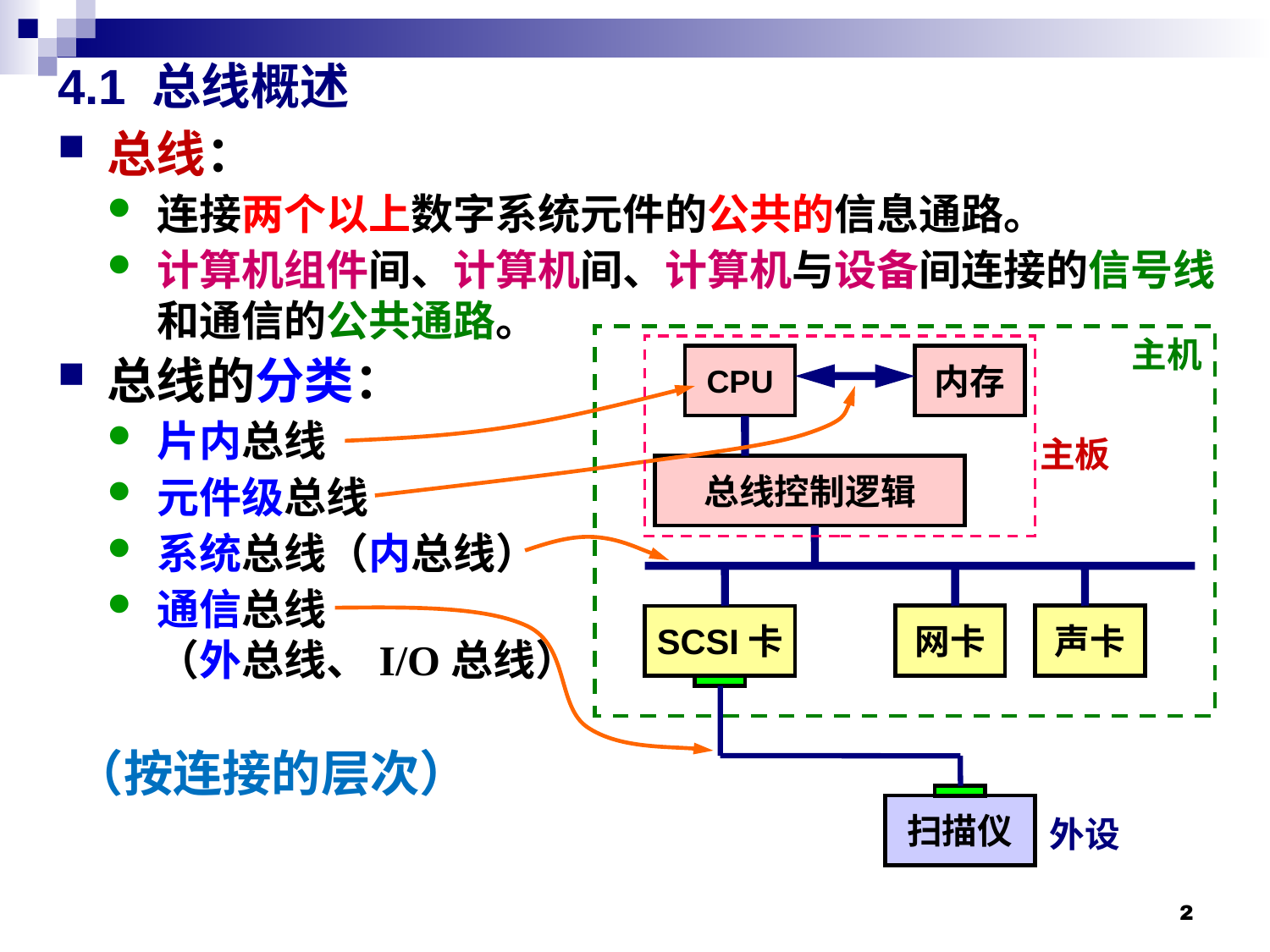

# 4.1 总线概述
总线：
连接两个以上数字系统元件的公共的信息通路。
计算机组件间、计算机间、计算机与设备间连接的信号线和通信的公共通路。
总线的分类：
片内总线
元件级总线
系统总线（内总线）
通信总线
（外总线、I/O总线）

主机

CPU
内存

主板
总线控制逻辑

网卡
声卡
SCSI卡

（按连接的层次）

扫描仪
外设
2